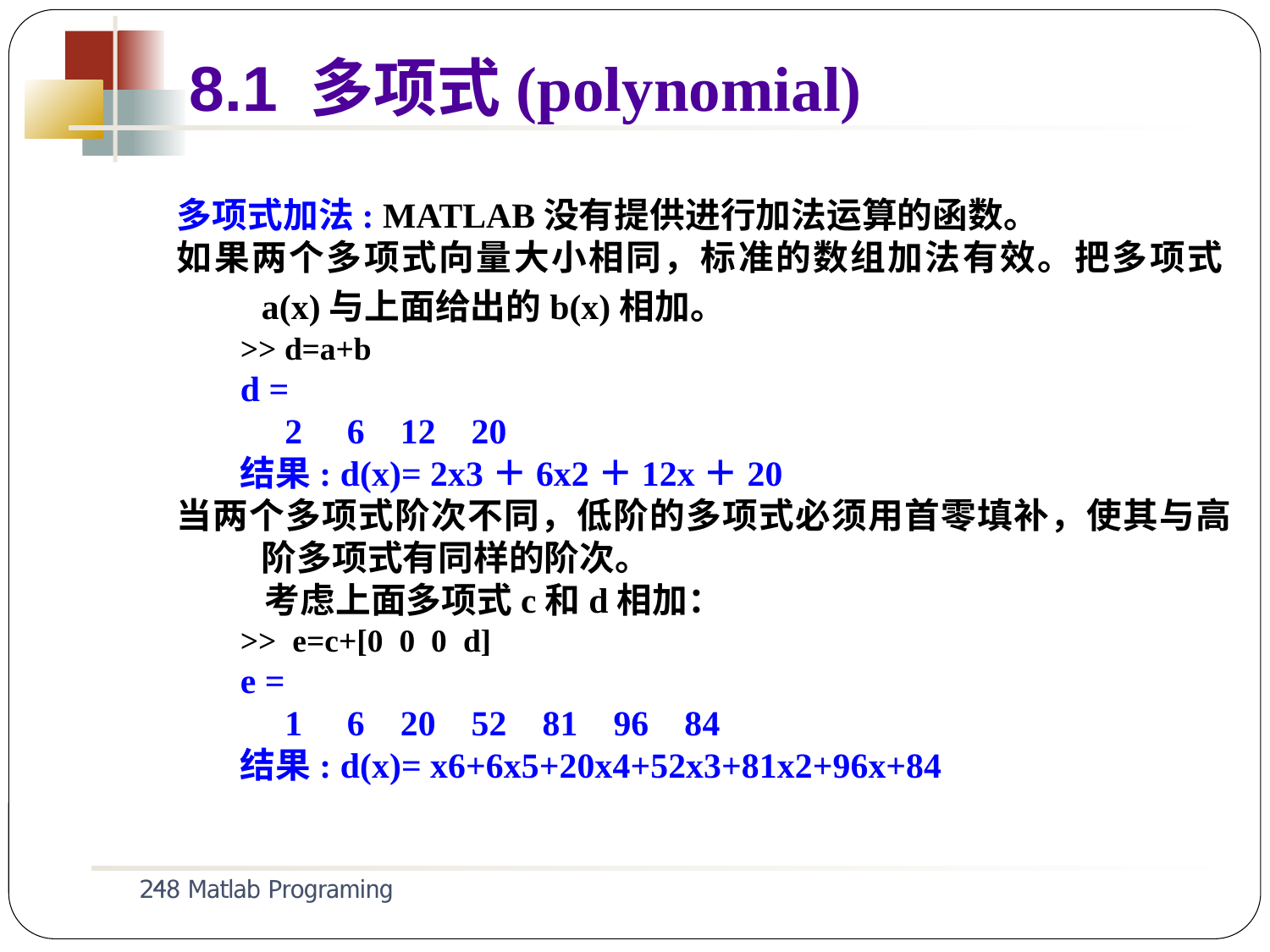

8.1 多项式(polynomial)
多项式加法: MATLAB没有提供进行加法运算的函数。
如果两个多项式向量大小相同，标准的数组加法有效。把多项式a(x)与上面给出的b(x)相加。
>> d=a+b
d =
     2     6    12    20
结果: d(x)= 2x3＋6x2＋12x＋20
当两个多项式阶次不同，低阶的多项式必须用首零填补，使其与高阶多项式有同样的阶次。
  考虑上面多项式c和d相加：
>>  e=c+[0  0  0  d]
e =
     1     6    20    52    81    96    84
结果: d(x)= x6+6x5+20x4+52x3+81x2+96x+84
248 Matlab Programing